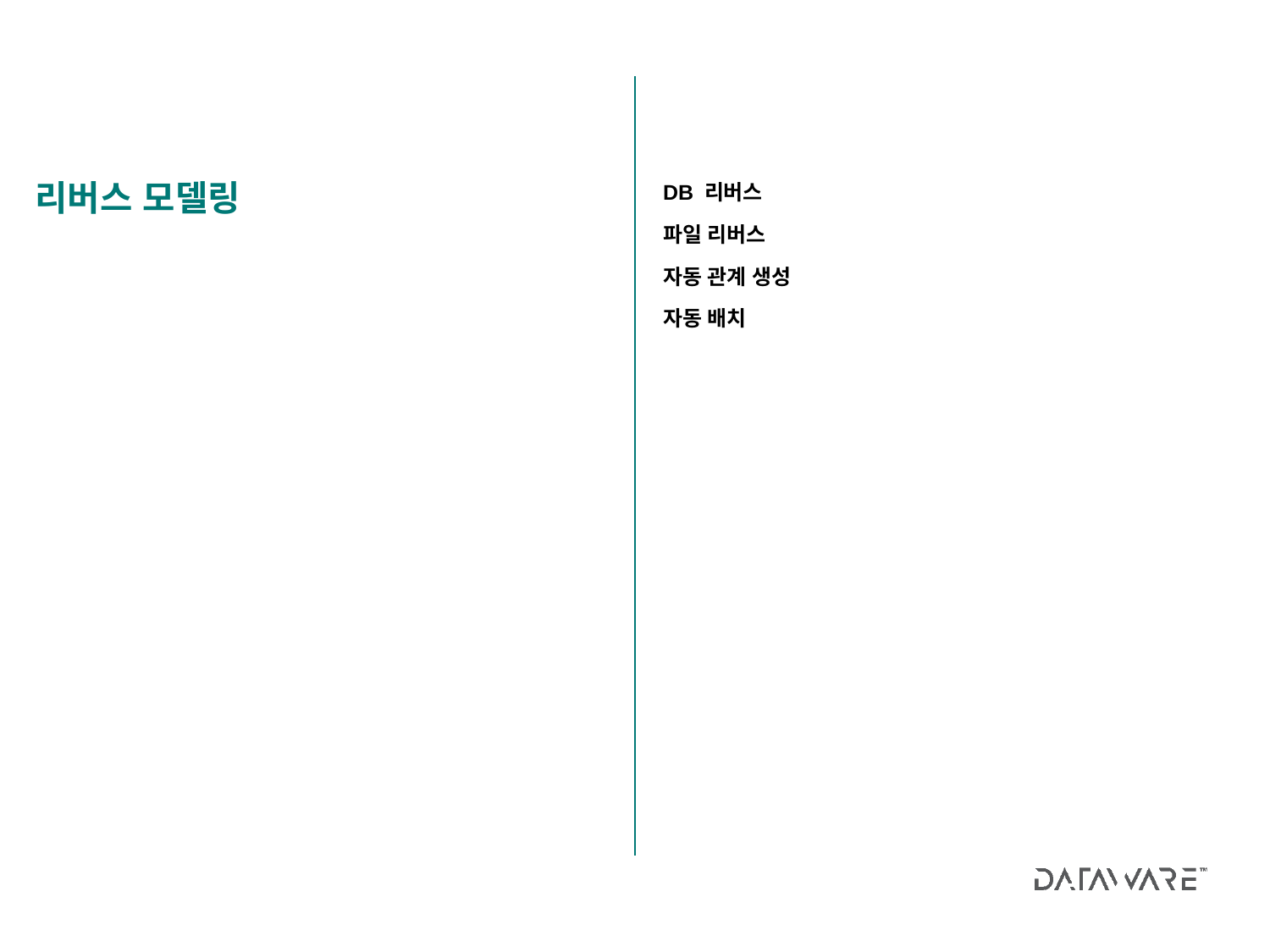

DB 리버스
파일 리버스
자동 관계 생성
자동 배치
리버스 모델링